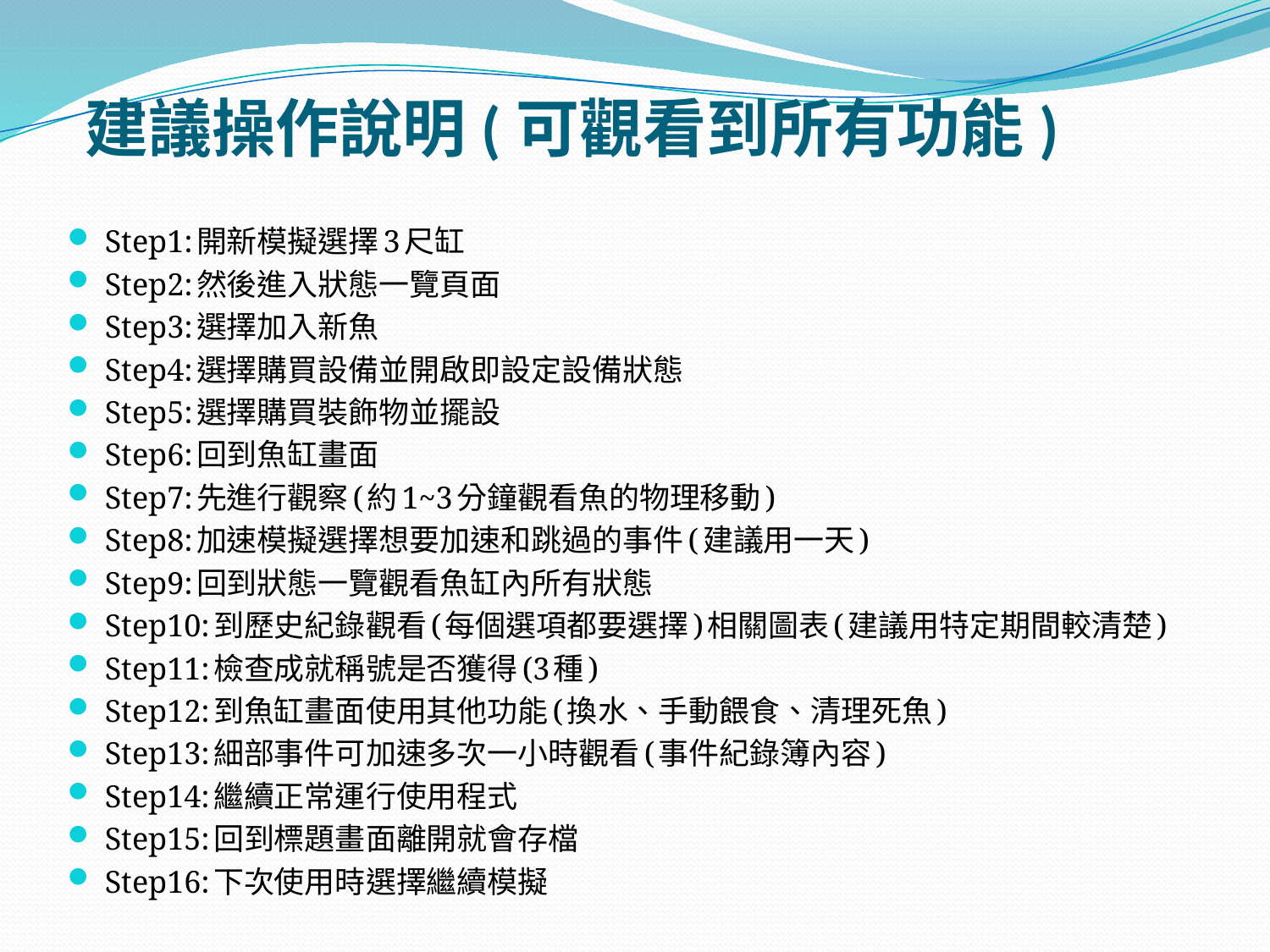

# 建議操作說明(可觀看到所有功能)
Step1:開新模擬選擇3尺缸
Step2:然後進入狀態一覽頁面
Step3:選擇加入新魚
Step4:選擇購買設備並開啟即設定設備狀態
Step5:選擇購買裝飾物並擺設
Step6:回到魚缸畫面
Step7:先進行觀察(約1~3分鐘觀看魚的物理移動)
Step8:加速模擬選擇想要加速和跳過的事件(建議用一天)
Step9:回到狀態一覽觀看魚缸內所有狀態
Step10:到歷史紀錄觀看(每個選項都要選擇)相關圖表(建議用特定期間較清楚)
Step11:檢查成就稱號是否獲得(3種)
Step12:到魚缸畫面使用其他功能(換水、手動餵食、清理死魚)
Step13:細部事件可加速多次一小時觀看(事件紀錄簿內容)
Step14:繼續正常運行使用程式
Step15:回到標題畫面離開就會存檔
Step16:下次使用時選擇繼續模擬